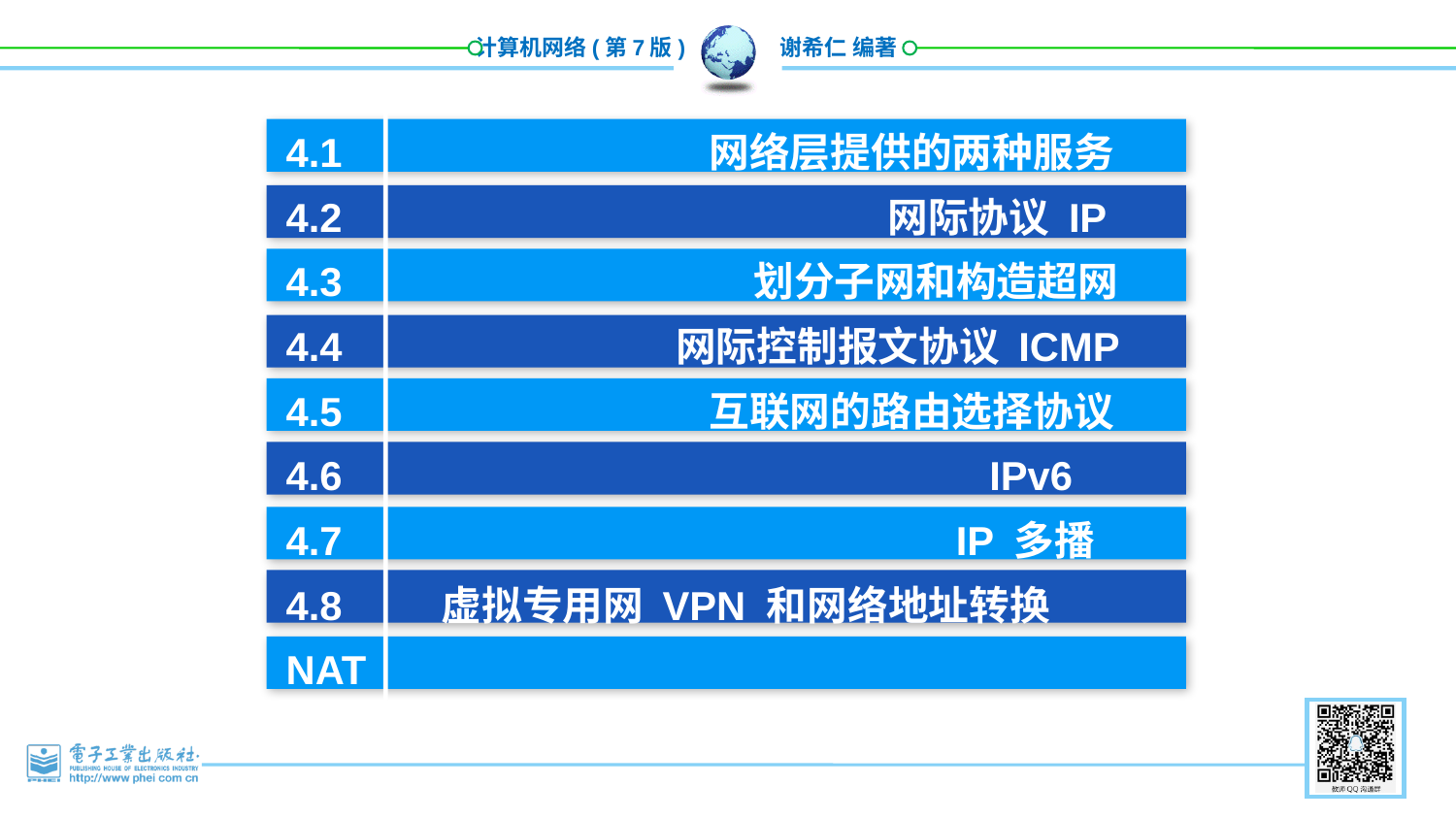

4.1                                网络层提供的两种服务
4.2                                                网际协议 IP
4.3                                    划分子网和构造超网
4.4                             网际控制报文协议 ICMP
4.5                                互联网的路由选择协议
4.6                                                          IPv6
4.7                                                       IP 多播
4.8        虚拟专用网 VPN 和网络地址转换 NAT
4.9                                多协议标记交换 MPLS